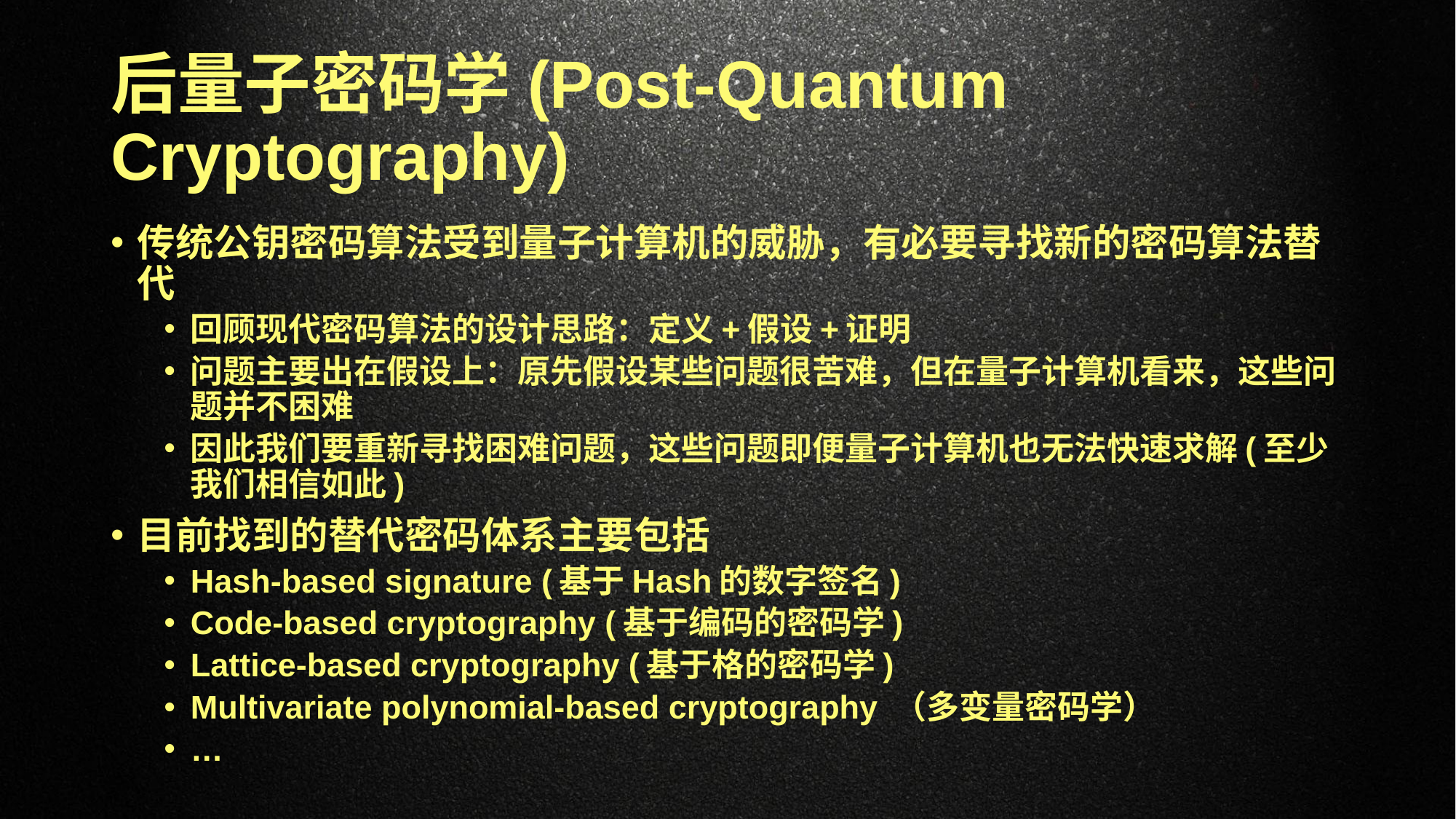

# 后量子密码学(Post-Quantum Cryptography)
传统公钥密码算法受到量子计算机的威胁，有必要寻找新的密码算法替代
回顾现代密码算法的设计思路：定义+假设+证明
问题主要出在假设上：原先假设某些问题很苦难，但在量子计算机看来，这些问题并不困难
因此我们要重新寻找困难问题，这些问题即便量子计算机也无法快速求解(至少我们相信如此)
目前找到的替代密码体系主要包括
Hash-based signature (基于Hash的数字签名)
Code-based cryptography (基于编码的密码学)
Lattice-based cryptography (基于格的密码学)
Multivariate polynomial-based cryptography （多变量密码学）
…